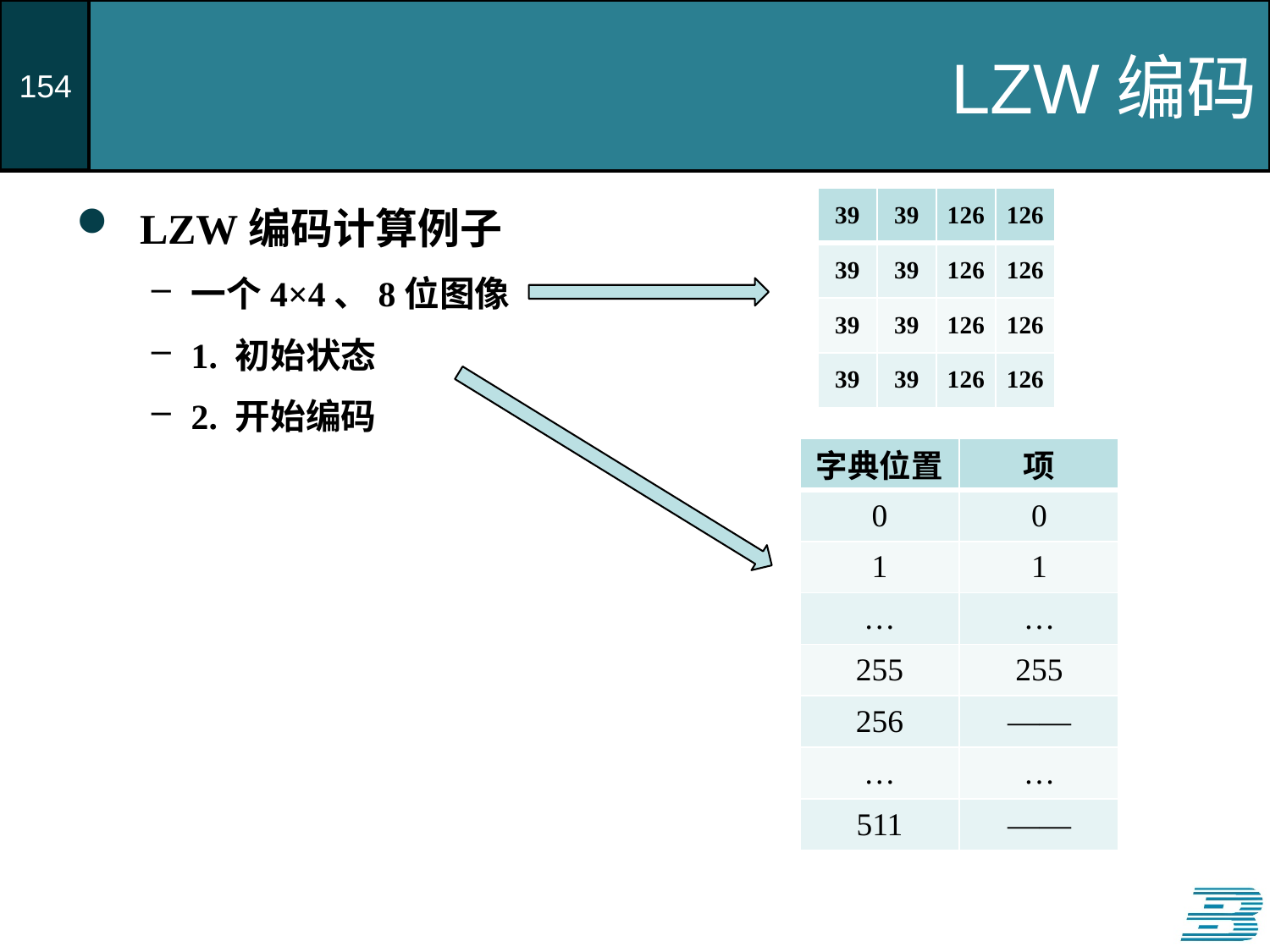

# LZW编码
LZW编码计算例子
一个4×4、8位图像
1. 初始状态
2. 开始编码

| 39 | 39 | 126 | 126 |
| --- | --- | --- | --- |
| 39 | 39 | 126 | 126 |
| 39 | 39 | 126 | 126 |
| 39 | 39 | 126 | 126 |

| 字典位置 | 项 |
| --- | --- |
| 0 | 0 |
| 1 | 1 |
| … | … |
| 255 | 255 |
| 256 | —— |
| … | … |
| 511 | —— |